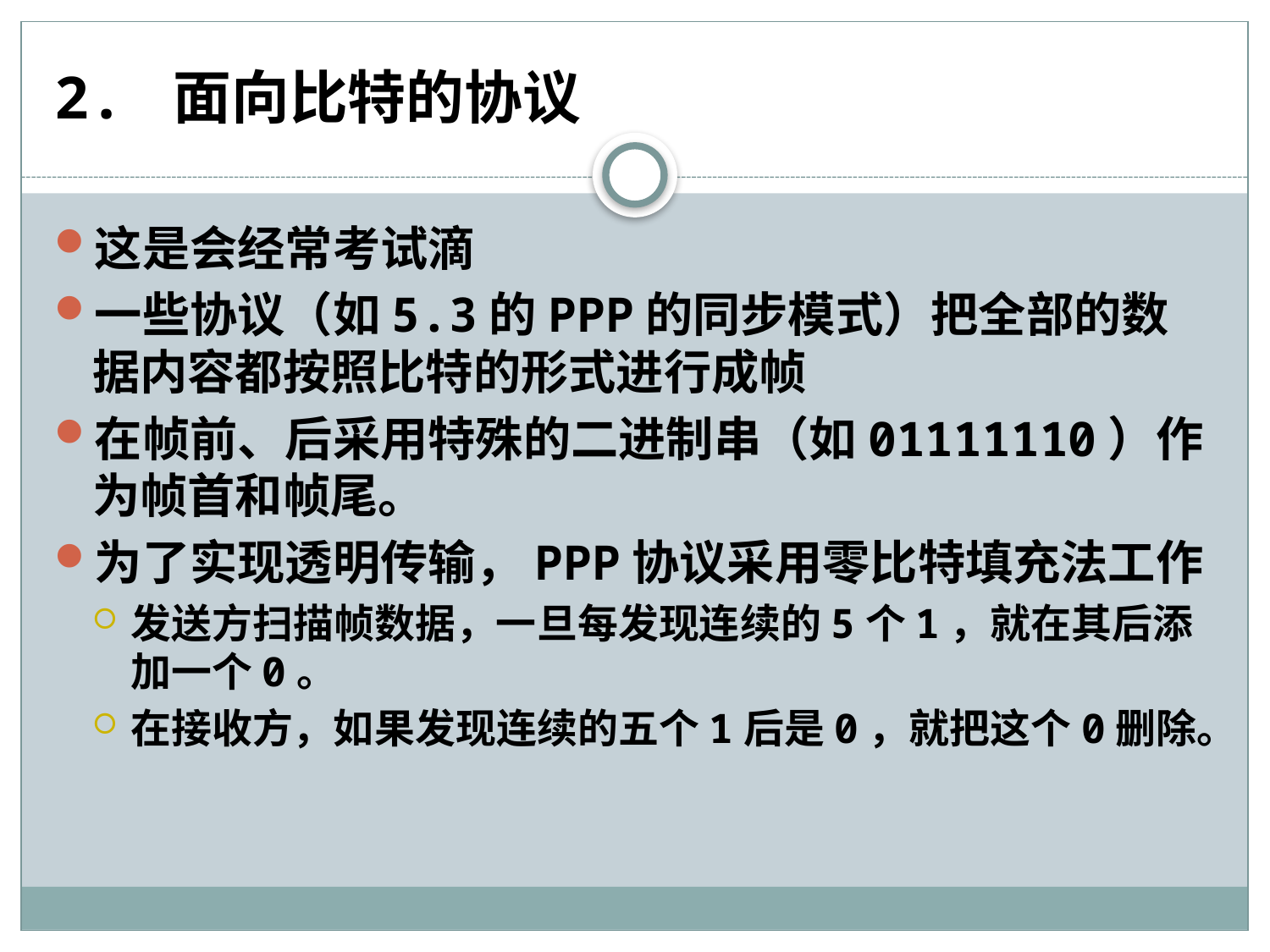

# 2. 面向比特的协议
这是会经常考试滴
一些协议（如5.3的PPP的同步模式）把全部的数据内容都按照比特的形式进行成帧
在帧前、后采用特殊的二进制串（如01111110）作为帧首和帧尾。
为了实现透明传输，PPP协议采用零比特填充法工作
发送方扫描帧数据，一旦每发现连续的5个1，就在其后添加一个0。
在接收方，如果发现连续的五个1后是0，就把这个0删除。